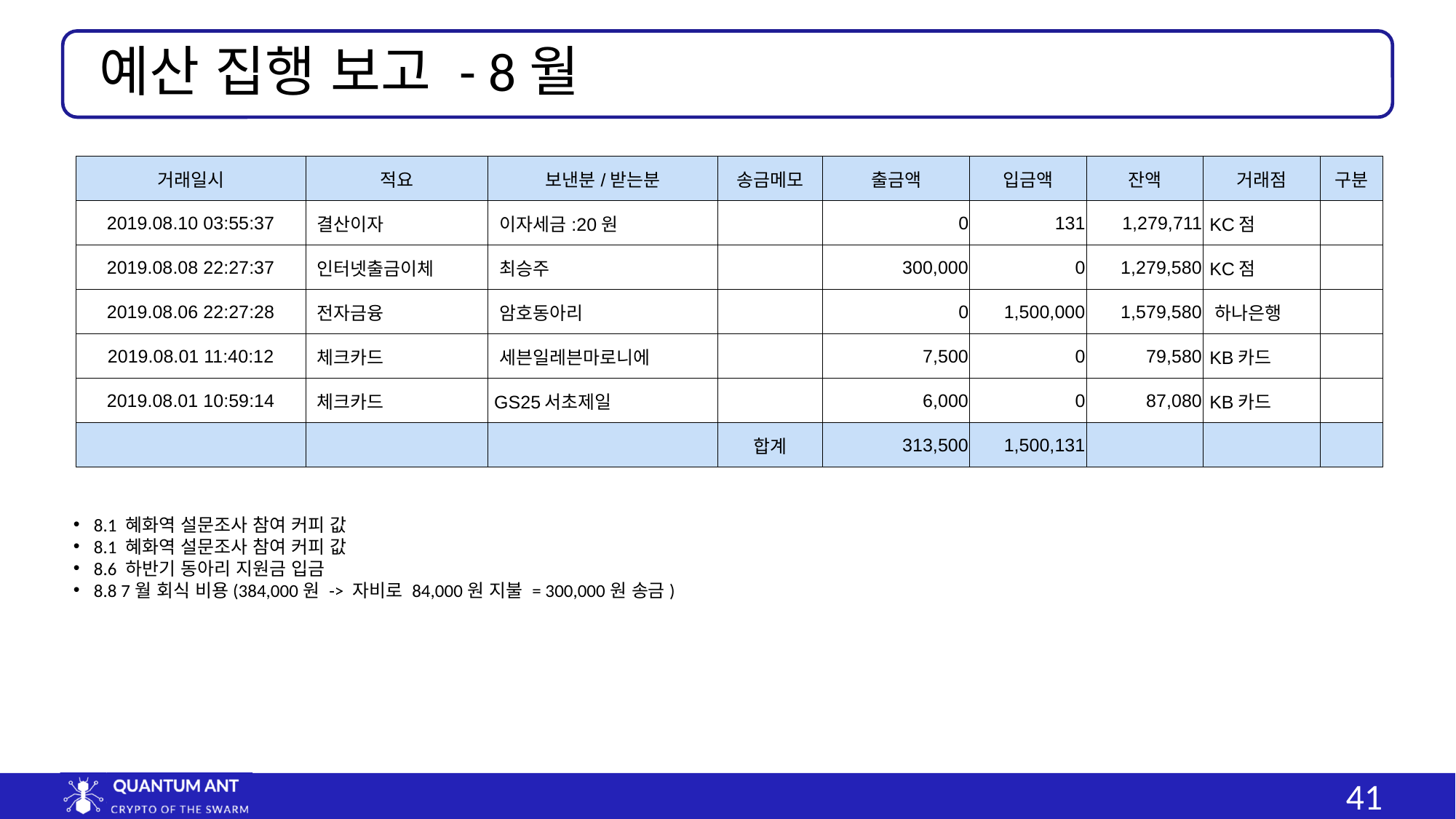

예산 집행 보고 - 8월

| 거래일시 | 적요 | 보낸분/받는분 | 송금메모 | 출금액 | 입금액 | 잔액 | 거래점 | 구분 |
| --- | --- | --- | --- | --- | --- | --- | --- | --- |
| 2019.08.10 03:55:37 | 결산이자 | 이자세금:20원 |  | 0 | 131 | 1,279,711 | KC점 |  |
| 2019.08.08 22:27:37 | 인터넷출금이체 | 최승주 |  | 300,000 | 0 | 1,279,580 | KC점 |  |
| 2019.08.06 22:27:28 | 전자금융 | 암호동아리 |  | 0 | 1,500,000 | 1,579,580 | 하나은행 |  |
| 2019.08.01 11:40:12 | 체크카드 | 세븐일레븐마로니에 |  | 7,500 | 0 | 79,580 | KB카드 |  |
| 2019.08.01 10:59:14 | 체크카드 | GS25서초제일 |  | 6,000 | 0 | 87,080 | KB카드 |  |
|  |  |  | 합계 | 313,500 | 1,500,131 |  |  |  |
8.1 혜화역 설문조사 참여 커피 값
8.1 혜화역 설문조사 참여 커피 값
8.6 하반기 동아리 지원금 입금
8.8 7월 회식 비용(384,000원 -> 자비로 84,000원 지불 = 300,000원 송금)